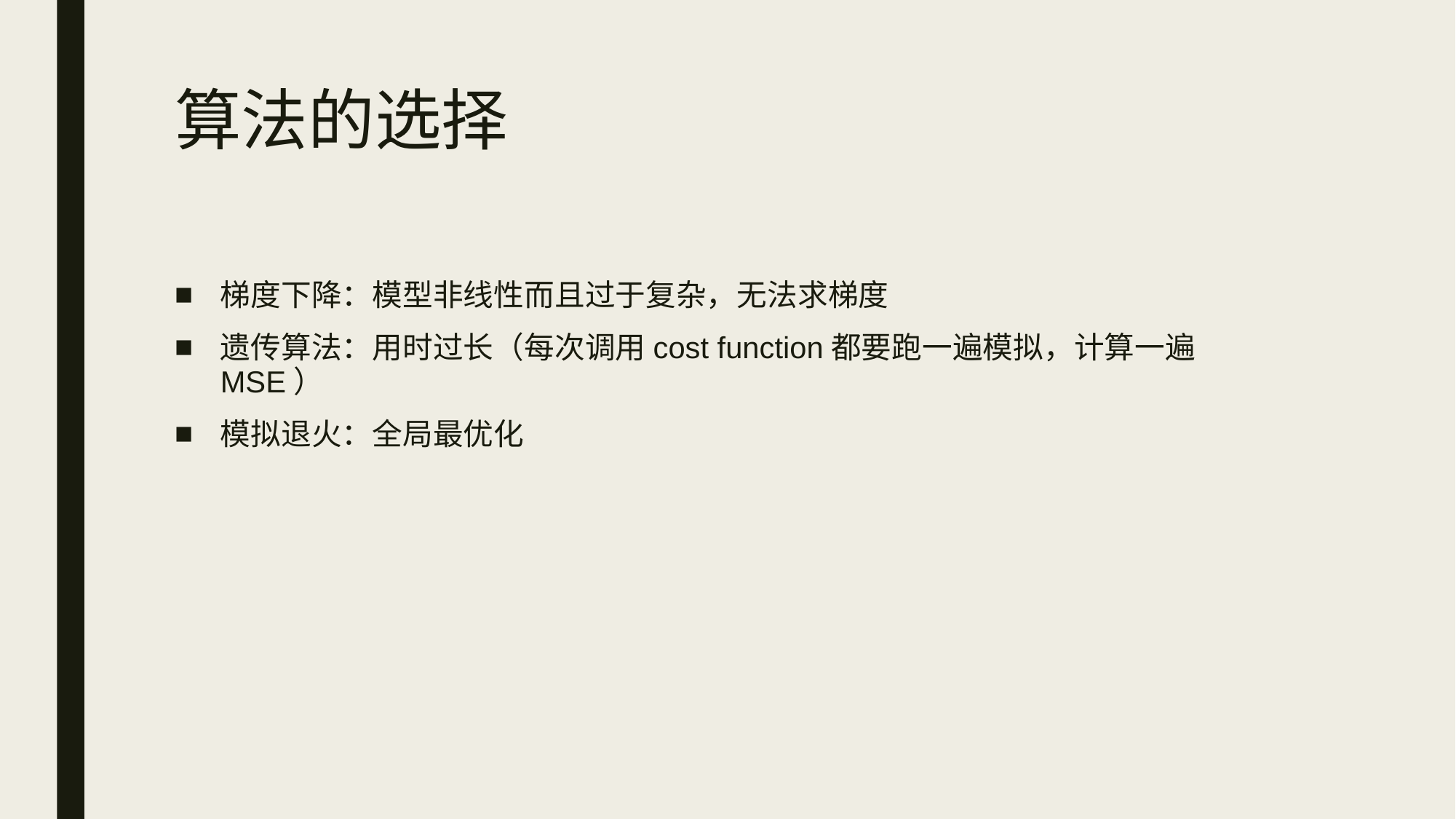

# 算法的选择
梯度下降：模型非线性而且过于复杂，无法求梯度
遗传算法：用时过长（每次调用cost function都要跑一遍模拟，计算一遍MSE）
模拟退火：全局最优化